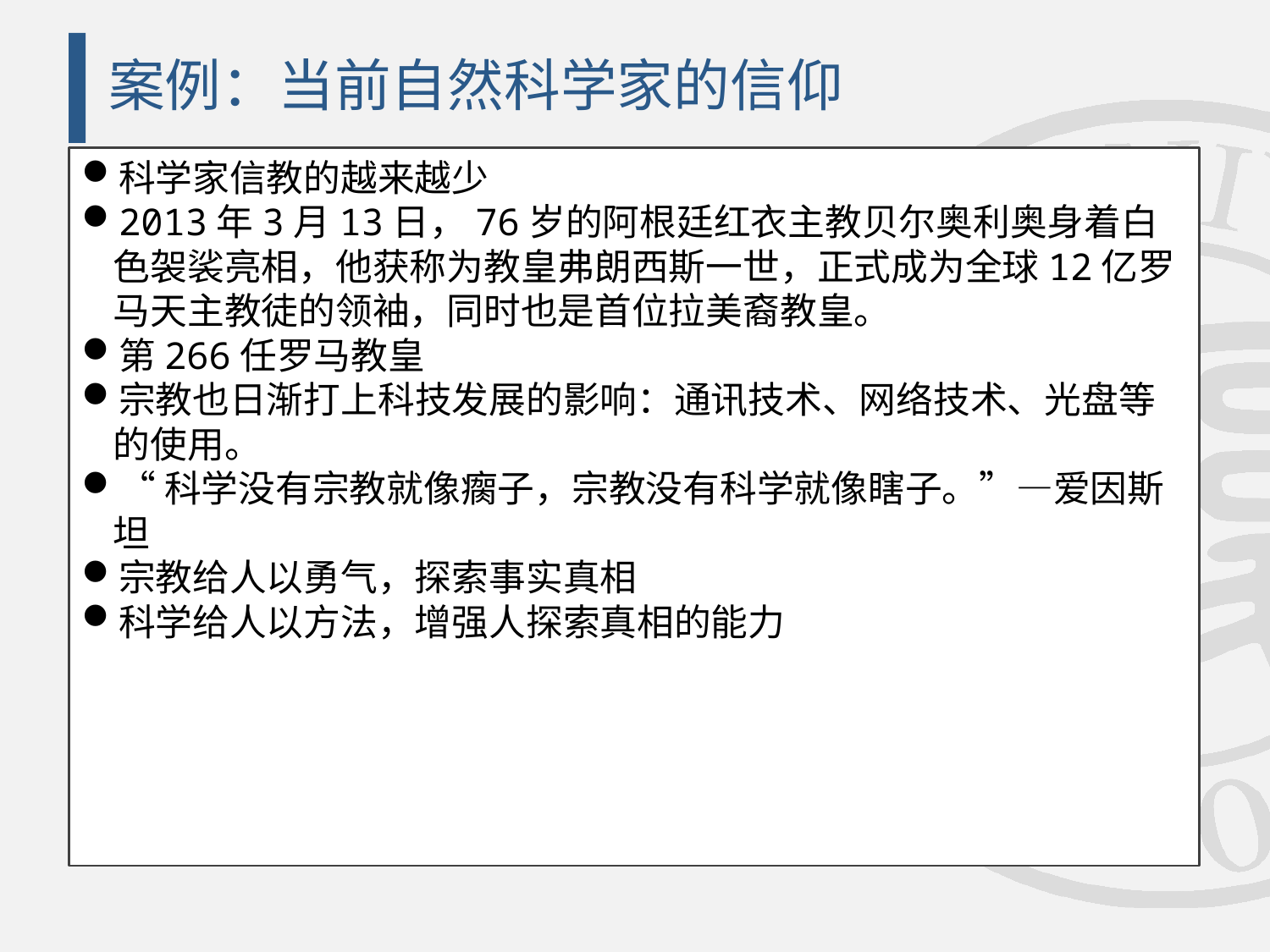

# 案例：当前自然科学家的信仰
科学家信教的越来越少
2013年3月13日，76岁的阿根廷红衣主教贝尔奥利奥身着白色袈裟亮相，他获称为教皇弗朗西斯一世，正式成为全球12亿罗马天主教徒的领袖，同时也是首位拉美裔教皇。
第266任罗马教皇
宗教也日渐打上科技发展的影响：通讯技术、网络技术、光盘等的使用。
“科学没有宗教就像瘸子，宗教没有科学就像瞎子。”—爱因斯坦
宗教给人以勇气，探索事实真相
科学给人以方法，增强人探索真相的能力